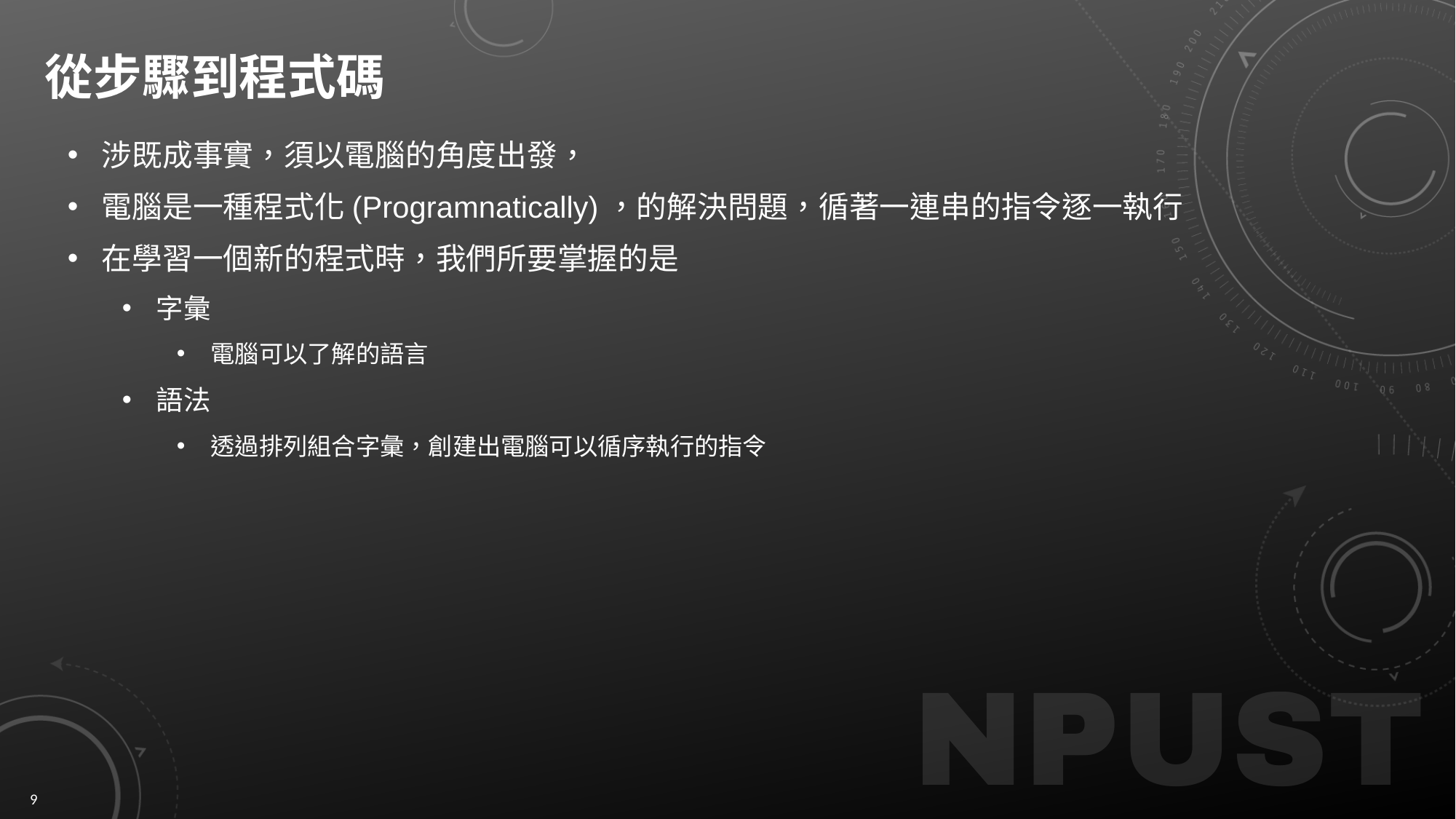

# 從步驟到程式碼
涉既成事實，須以電腦的角度出發，
電腦是一種程式化(Programnatically)，的解決問題，循著一連串的指令逐一執行
在學習一個新的程式時，我們所要掌握的是
字彙
電腦可以了解的語言
語法
透過排列組合字彙，創建出電腦可以循序執行的指令